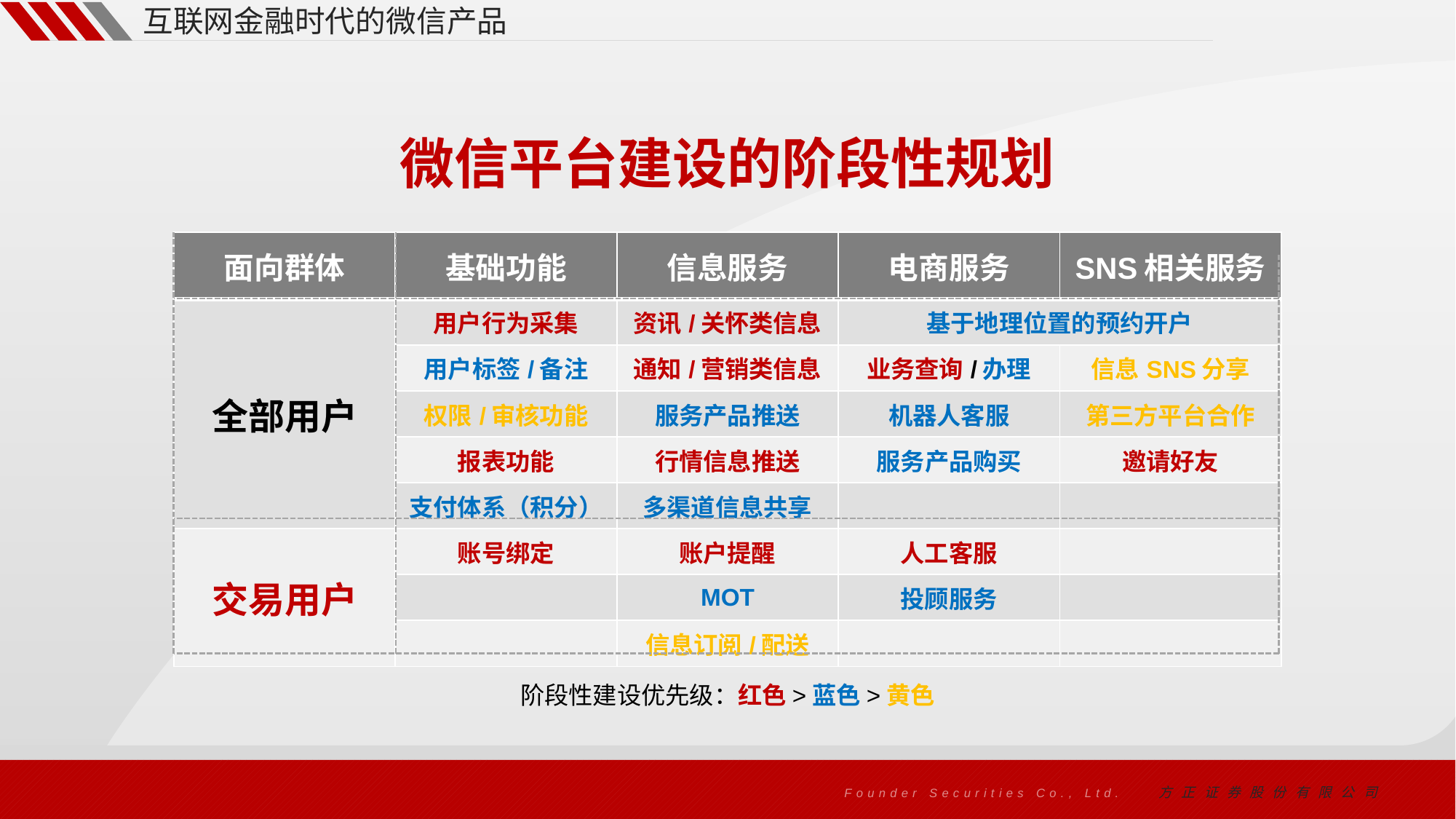

互联网金融时代的微信产品
微信平台建设的阶段性规划
| 面向群体 | 基础功能 | 信息服务 | 电商服务 | SNS相关服务 |
| --- | --- | --- | --- | --- |
| 全部用户 | 用户行为采集 | 资讯/关怀类信息 | 基于地理位置的预约开户 |  |
|  | 用户标签/备注 | 通知/营销类信息 | 业务查询/办理 | 信息SNS分享 |
|  | 权限/审核功能 | 服务产品推送 | 机器人客服 | 第三方平台合作 |
|  | 报表功能 | 行情信息推送 | 服务产品购买 | 邀请好友 |
|  | 支付体系（积分） | 多渠道信息共享 |  |  |
| 交易用户 | 账号绑定 | 账户提醒 | 人工客服 |  |
|  |  | MOT | 投顾服务 |  |
|  |  | 信息订阅/配送 |  |  |
阶段性建设优先级：红色>蓝色>黄色